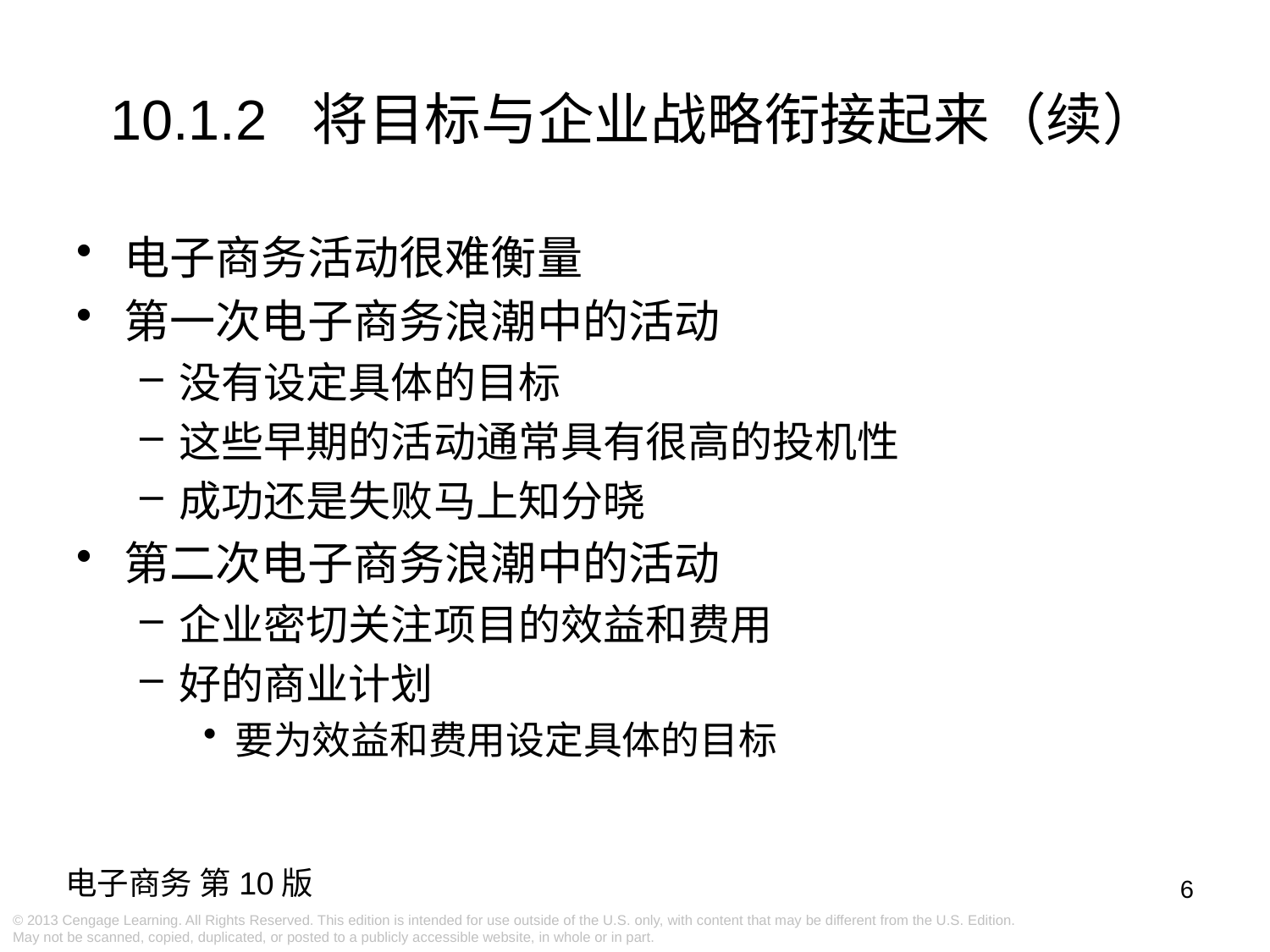

10.1.2  将目标与企业战略衔接起来（续）
电子商务活动很难衡量
第一次电子商务浪潮中的活动
没有设定具体的目标
这些早期的活动通常具有很高的投机性
成功还是失败马上知分晓
第二次电子商务浪潮中的活动
企业密切关注项目的效益和费用
好的商业计划
要为效益和费用设定具体的目标
6